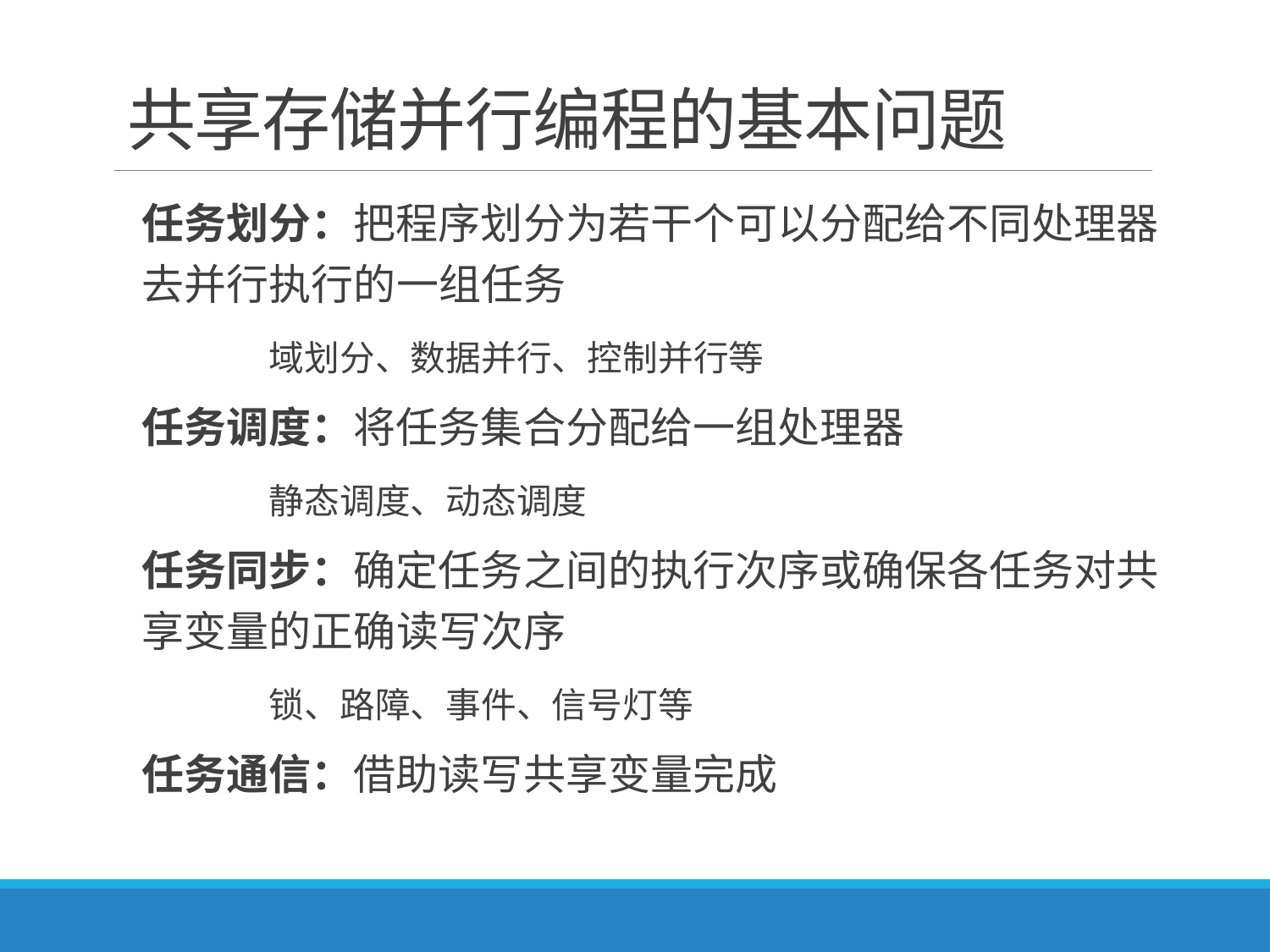

# 共享存储并行编程的基本问题
任务划分：把程序划分为若干个可以分配给不同处理器去并行执行的一组任务
	域划分、数据并行、控制并行等
任务调度：将任务集合分配给一组处理器
	静态调度、动态调度
任务同步：确定任务之间的执行次序或确保各任务对共享变量的正确读写次序
	锁、路障、事件、信号灯等
任务通信：借助读写共享变量完成

10